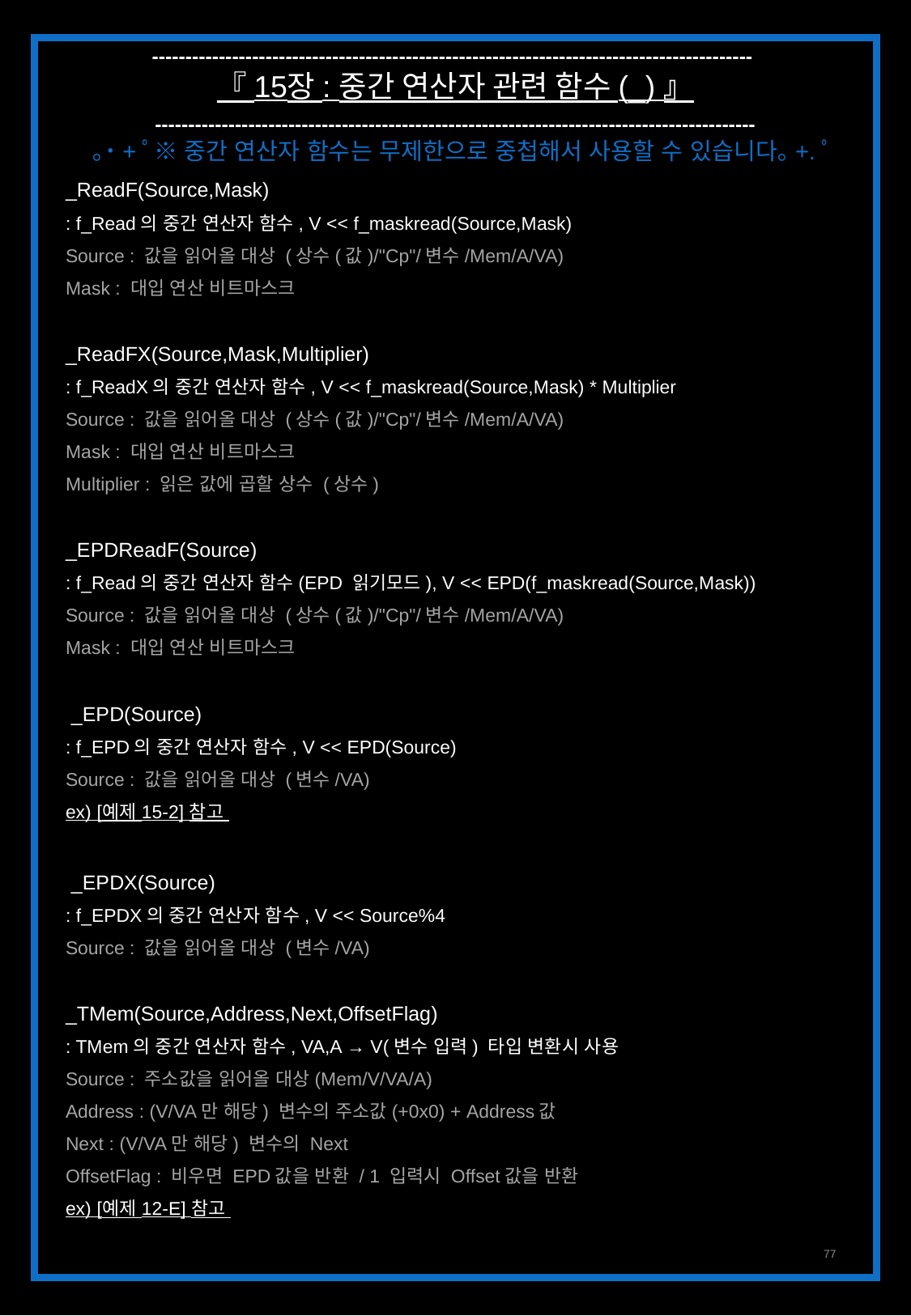

------------------------------------------------------------------------------------------
『 15장 : 중간 연산자 관련 함수 (_) 』
------------------------------------------------------------------------------------------

｡˙+ﾟ※ 중간 연산자 함수는 무제한으로 중첩해서 사용할 수 있습니다｡+.ﾟ
_ReadF(Source,Mask)
: f_Read의 중간 연산자 함수, V << f_maskread(Source,Mask)
Source : 값을 읽어올 대상 (상수(값)/"Cp"/변수/Mem/A/VA)
Mask : 대입 연산 비트마스크

_ReadFX(Source,Mask,Multiplier)
: f_ReadX의 중간 연산자 함수, V << f_maskread(Source,Mask) * Multiplier
Source : 값을 읽어올 대상 (상수(값)/"Cp"/변수/Mem/A/VA)
Mask : 대입 연산 비트마스크
Multiplier : 읽은 값에 곱할 상수 (상수)

_EPDReadF(Source)
: f_Read의 중간 연산자 함수(EPD 읽기모드), V << EPD(f_maskread(Source,Mask))
Source : 값을 읽어올 대상 (상수(값)/"Cp"/변수/Mem/A/VA)
Mask : 대입 연산 비트마스크

 _EPD(Source)
: f_EPD의 중간 연산자 함수, V << EPD(Source)
Source : 값을 읽어올 대상 (변수/VA)
ex) [예제 15-2] 참고

 _EPDX(Source)
: f_EPDX의 중간 연산자 함수, V << Source%4
Source : 값을 읽어올 대상 (변수/VA)

_TMem(Source,Address,Next,OffsetFlag)
: TMem의 중간 연산자 함수, VA,A → V(변수 입력) 타입 변환시 사용
Source : 주소값을 읽어올 대상(Mem/V/VA/A)
Address : (V/VA만 해당) 변수의 주소값(+0x0) + Address값
Next : (V/VA만 해당) 변수의 Next
OffsetFlag : 비우면 EPD값을 반환 / 1 입력시 Offset값을 반환
ex) [예제 12-E] 참고

77